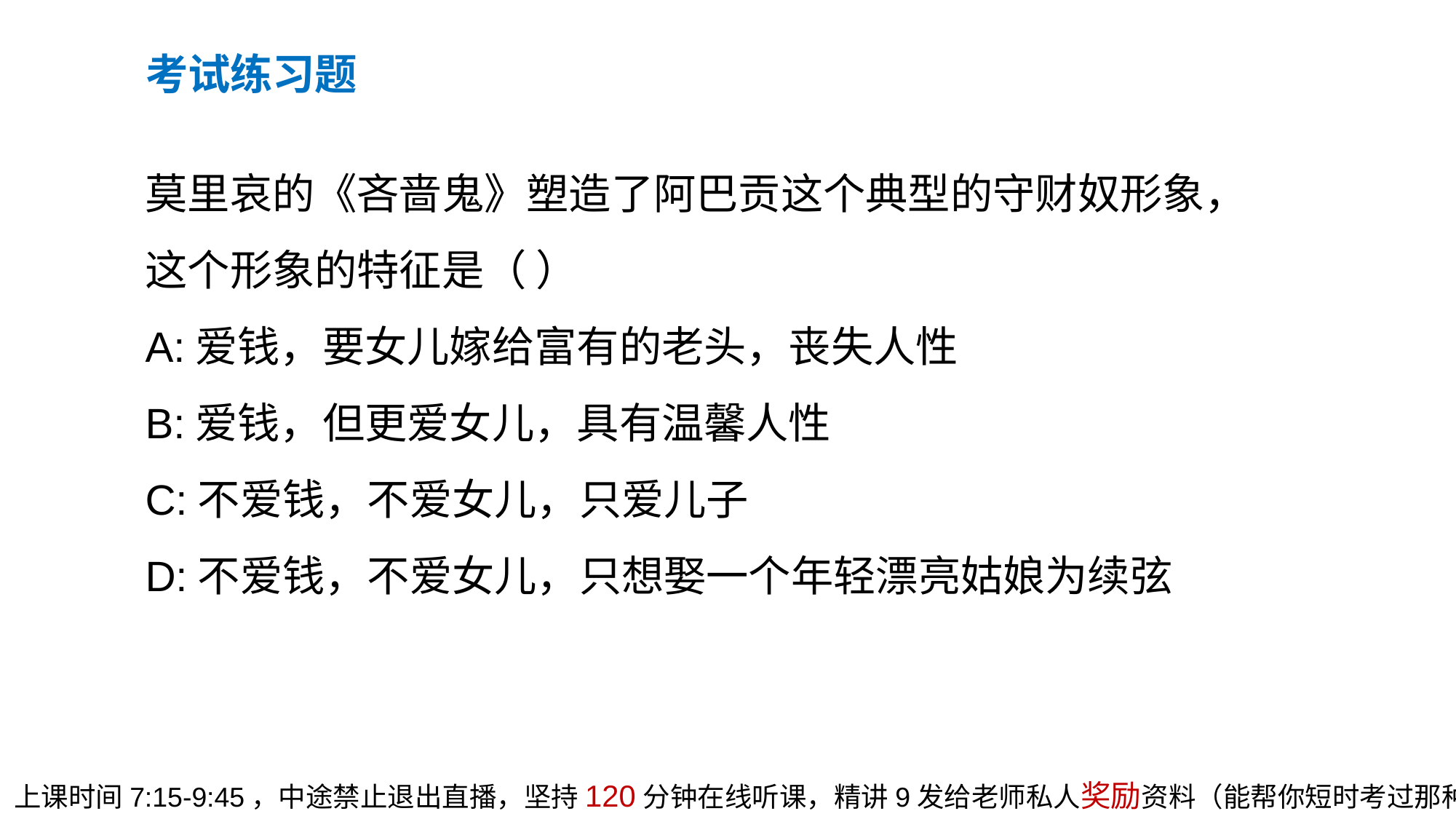

考试练习题
莫里哀的《吝啬鬼》塑造了阿巴贡这个典型的守财奴形象，这个形象的特征是（ ）
A:爱钱，要女儿嫁给富有的老头，丧失人性
B:爱钱，但更爱女儿，具有温馨人性
C:不爱钱，不爱女儿，只爱儿子
D:不爱钱，不爱女儿，只想娶一个年轻漂亮姑娘为续弦